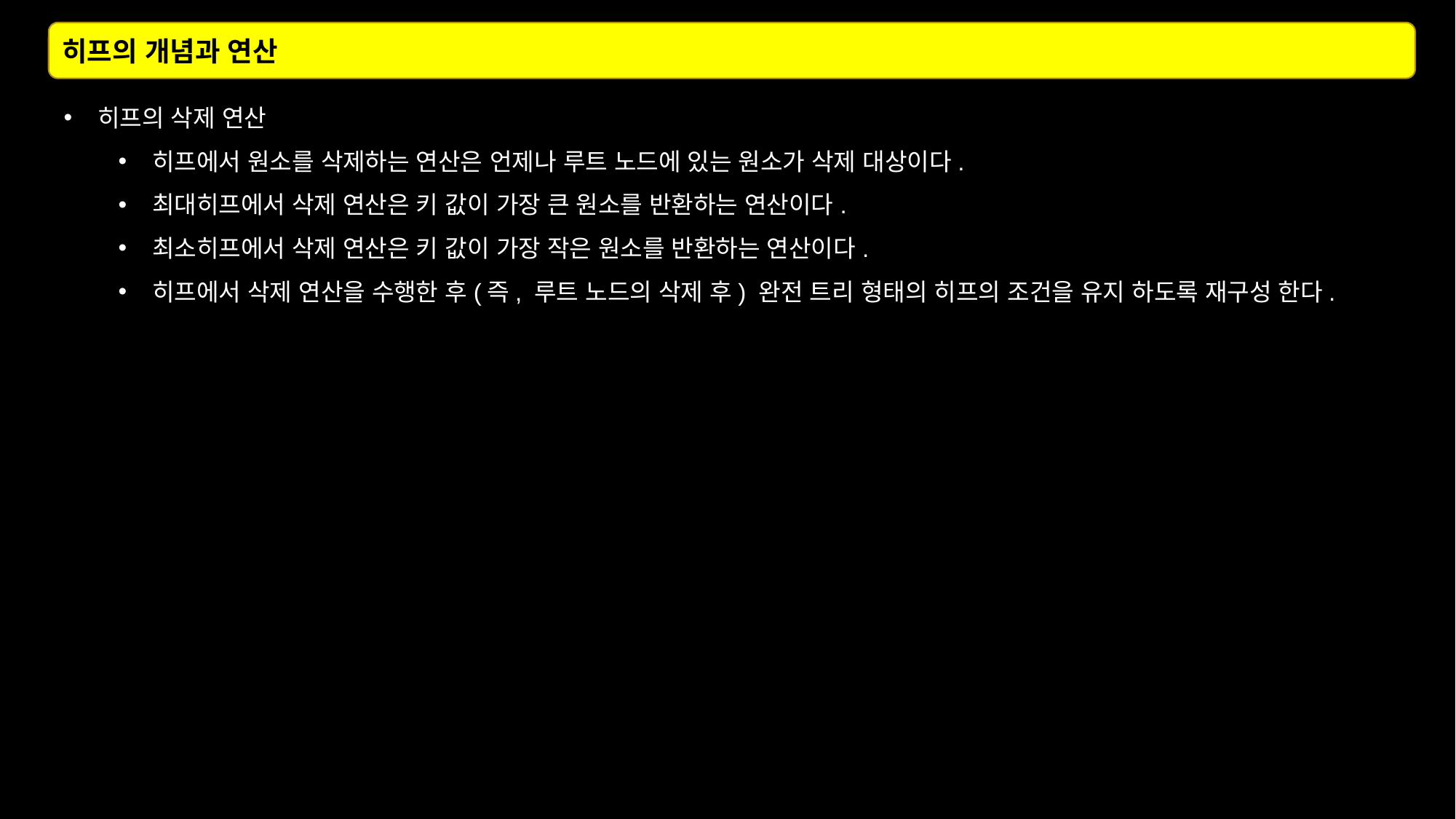

히프의 개념과 연산
히프의 삭제 연산
히프에서 원소를 삭제하는 연산은 언제나 루트 노드에 있는 원소가 삭제 대상이다.
최대히프에서 삭제 연산은 키 값이 가장 큰 원소를 반환하는 연산이다.
최소히프에서 삭제 연산은 키 값이 가장 작은 원소를 반환하는 연산이다.
히프에서 삭제 연산을 수행한 후(즉, 루트 노드의 삭제 후) 완전 트리 형태의 히프의 조건을 유지 하도록 재구성 한다.